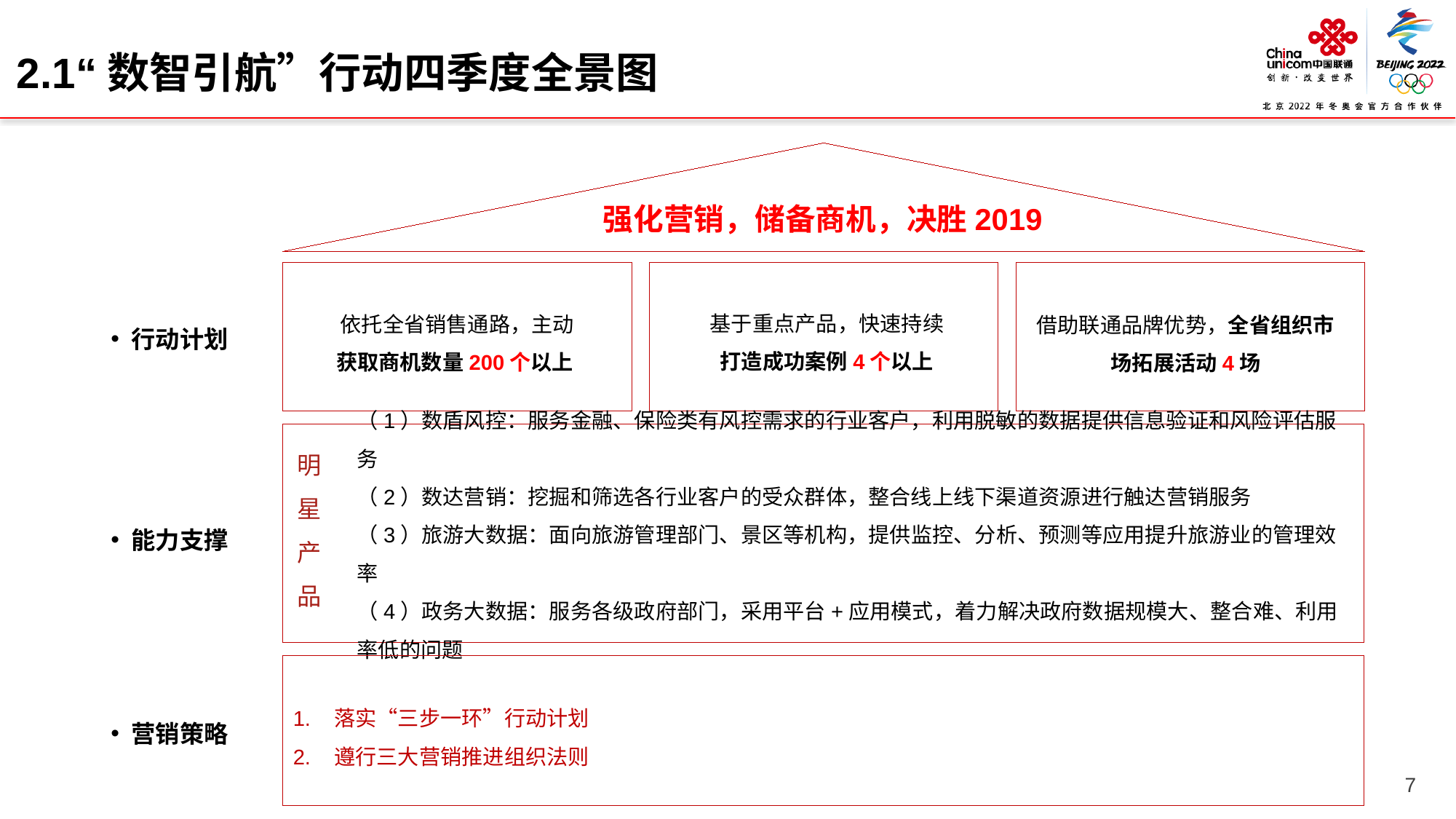

2.1“数智引航”行动四季度全景图

强化营销，储备商机，决胜2019

依托全省销售通路，主动
获取商机数量200个以上
借助联通品牌优势，全省组织市场拓展活动4场
行动计划
基于重点产品，快速持续
打造成功案例4个以上

（1）数盾风控：服务金融、保险类有风控需求的行业客户，利用脱敏的数据提供信息验证和风险评估服务
（2）数达营销：挖掘和筛选各行业客户的受众群体，整合线上线下渠道资源进行触达营销服务
（3）旅游大数据：面向旅游管理部门、景区等机构，提供监控、分析、预测等应用提升旅游业的管理效率
（4）政务大数据：服务各级政府部门，采用平台+应用模式，着力解决政府数据规模大、整合难、利用率低的问题
明星产品
能力支撑
落实“三步一环”行动计划
遵行三大营销推进组织法则
营销策略